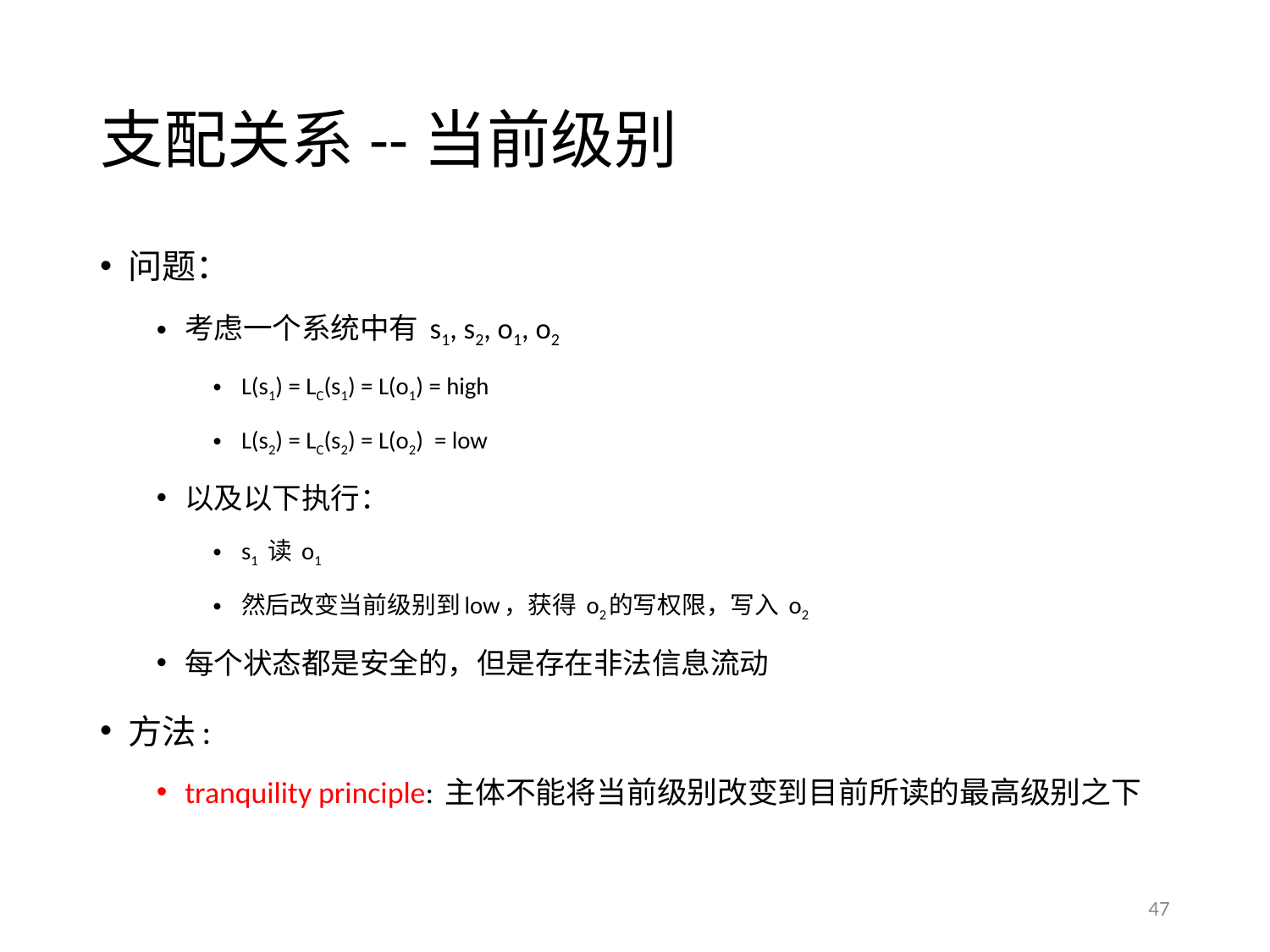

# 支配关系--当前级别
问题：
考虑一个系统中有 s1, s2, o1, o2
L(s1) = LC(s1) = L(o1) = high
L(s2) = LC(s2) = L(o2)  = low
以及以下执行：
s1 读 o1
然后改变当前级别到low，获得 o2的写权限，写入 o2
每个状态都是安全的，但是存在非法信息流动
方法:
tranquility principle: 主体不能将当前级别改变到目前所读的最高级别之下
47